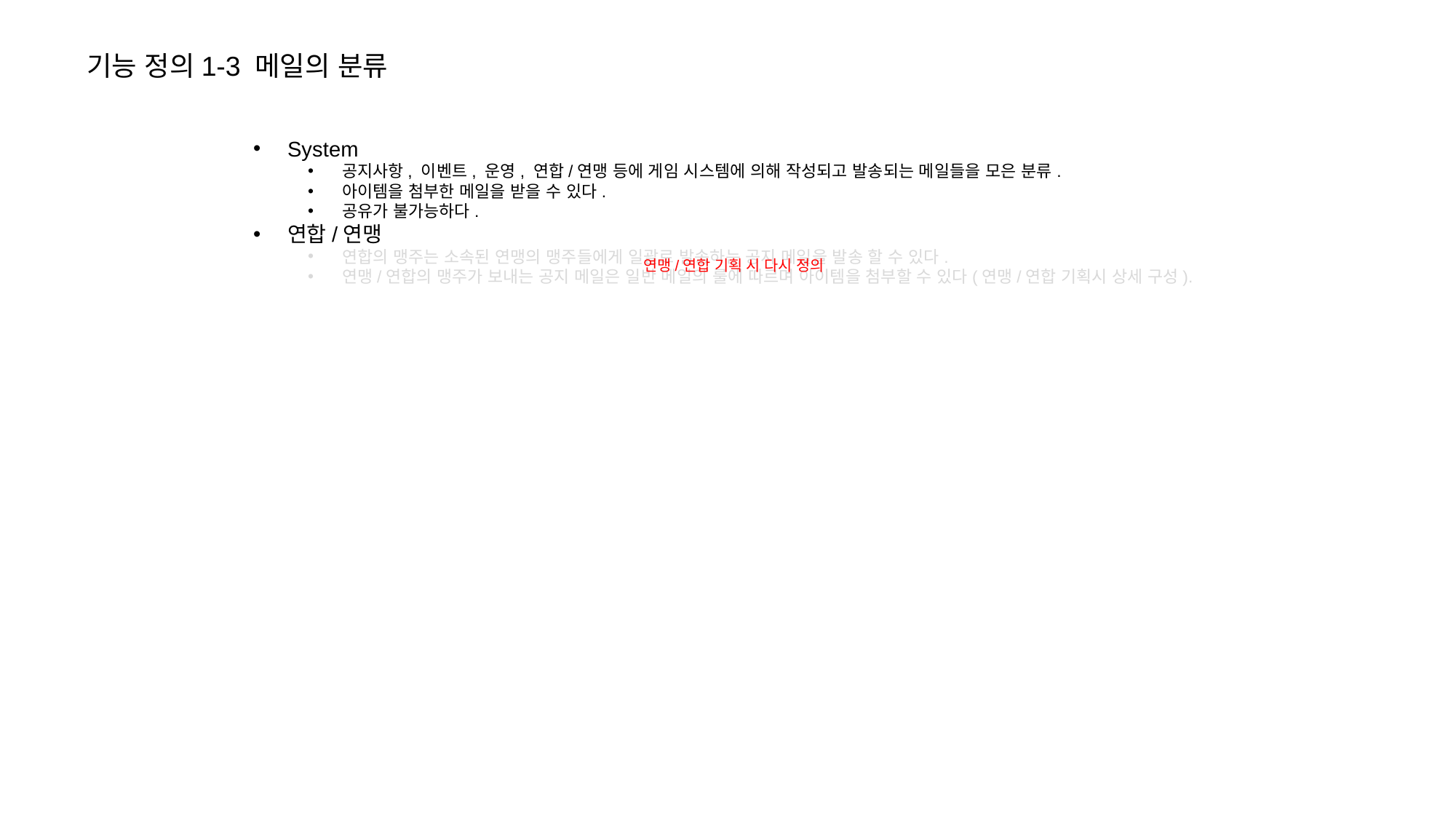

기능 정의1-3 메일의 분류

System
공지사항, 이벤트, 운영, 연합/연맹 등에 게임 시스템에 의해 작성되고 발송되는 메일들을 모은 분류.
아이템을 첨부한 메일을 받을 수 있다.
공유가 불가능하다.
연합/연맹
연합의 맹주는 소속된 연맹의 맹주들에게 일괄로 발송하는 공지 메일을 발송 할 수 있다.
연맹/연합의 맹주가 보내는 공지 메일은 일반 메일의 룰에 따르며 아이템을 첨부할 수 있다(연맹/연합 기획시 상세 구성).

연맹/연합 기획 시 다시 정의